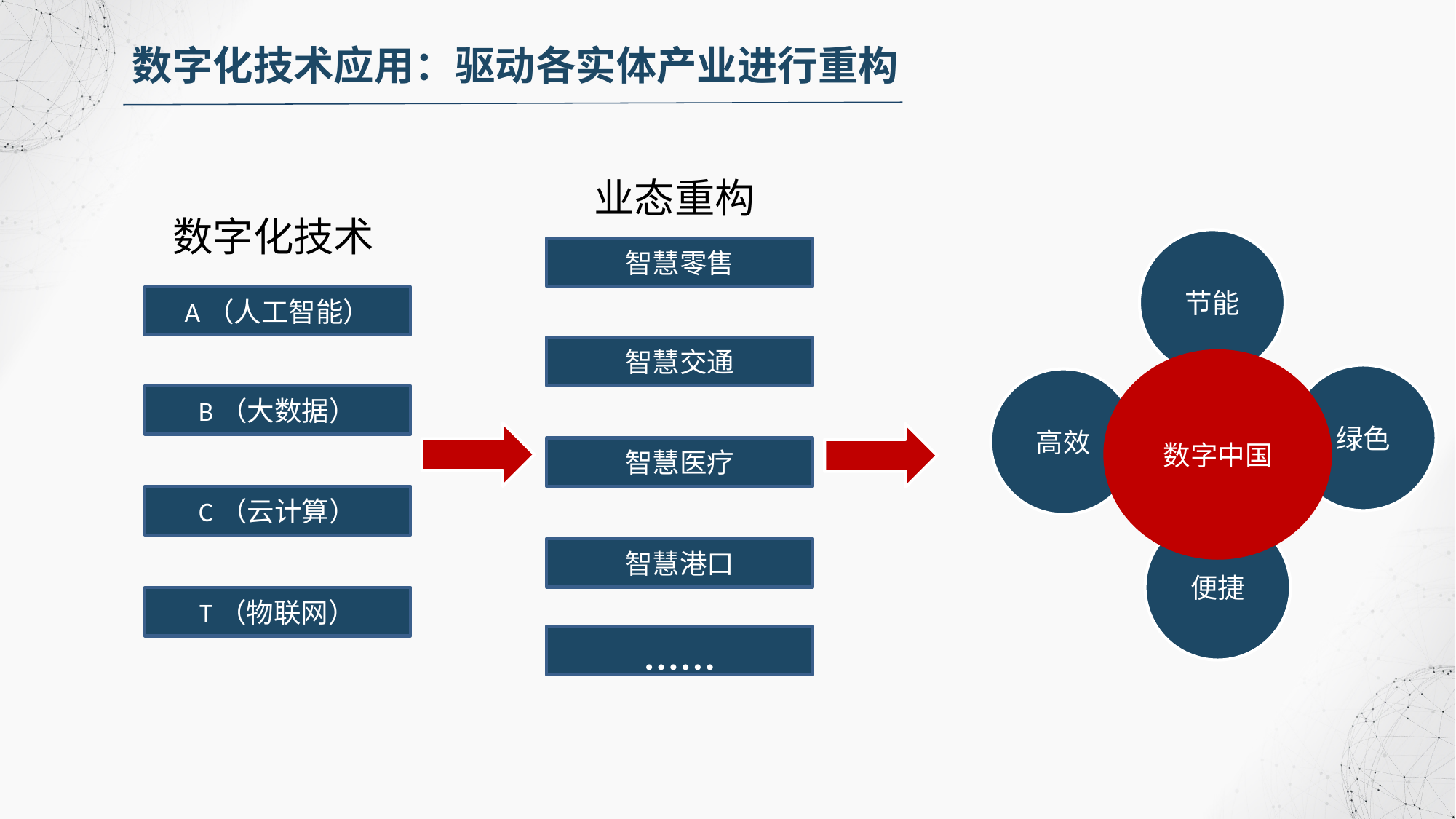

数字化技术应用：驱动各实体产业进行重构
业态重构
数字化技术
节能
智慧零售
A（人工智能）
智慧交通
数字中国
绿色
高效
B（大数据）

智慧医疗
C（云计算）
便捷
智慧港口
T（物联网）
......